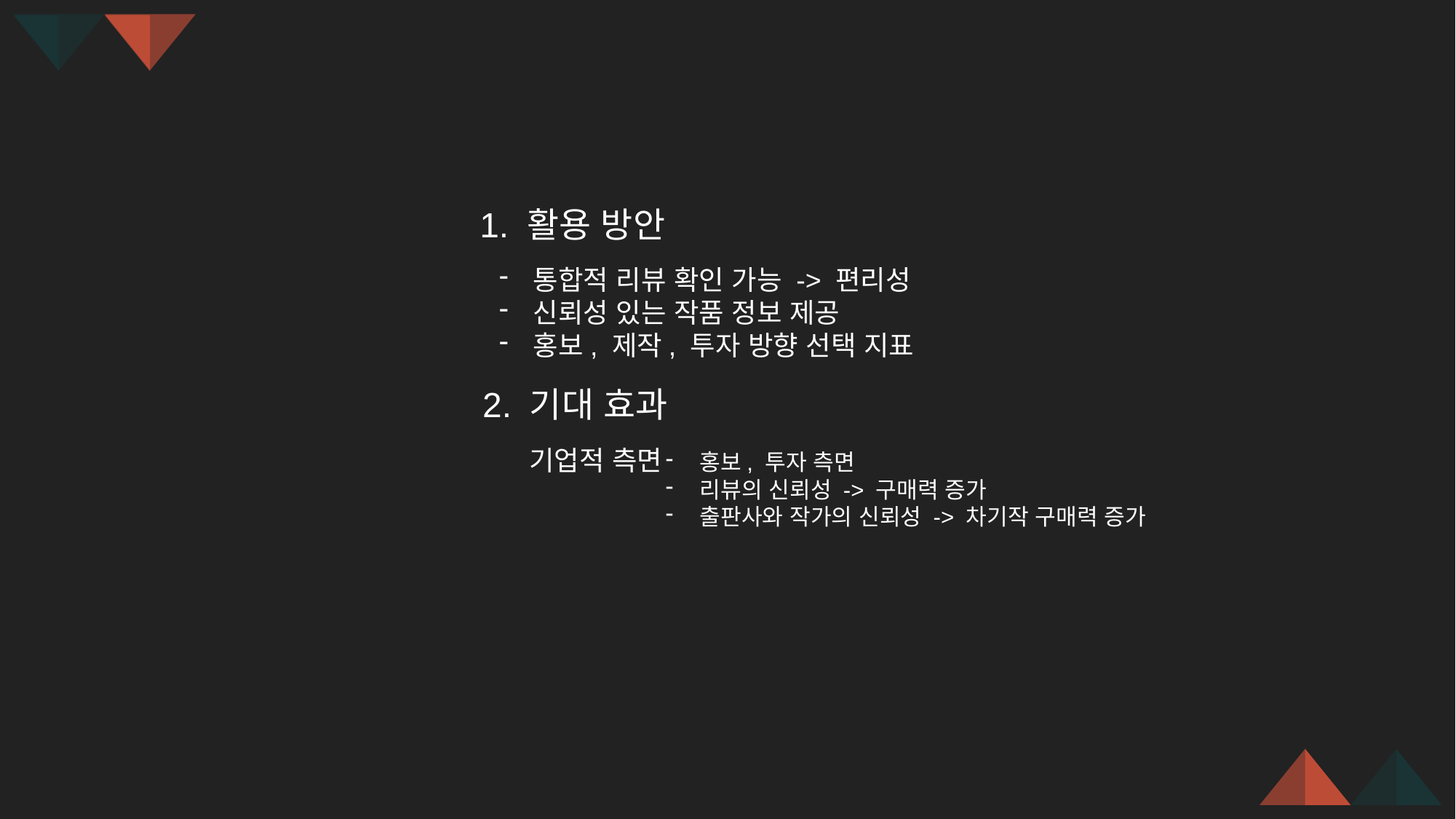

1. 활용 방안
통합적 리뷰 확인 가능 -> 편리성
신뢰성 있는 작품 정보 제공
홍보, 제작, 투자 방향 선택 지표
2. 기대 효과
기업적 측면
홍보, 투자 측면
리뷰의 신뢰성 -> 구매력 증가
출판사와 작가의 신뢰성 -> 차기작 구매력 증가